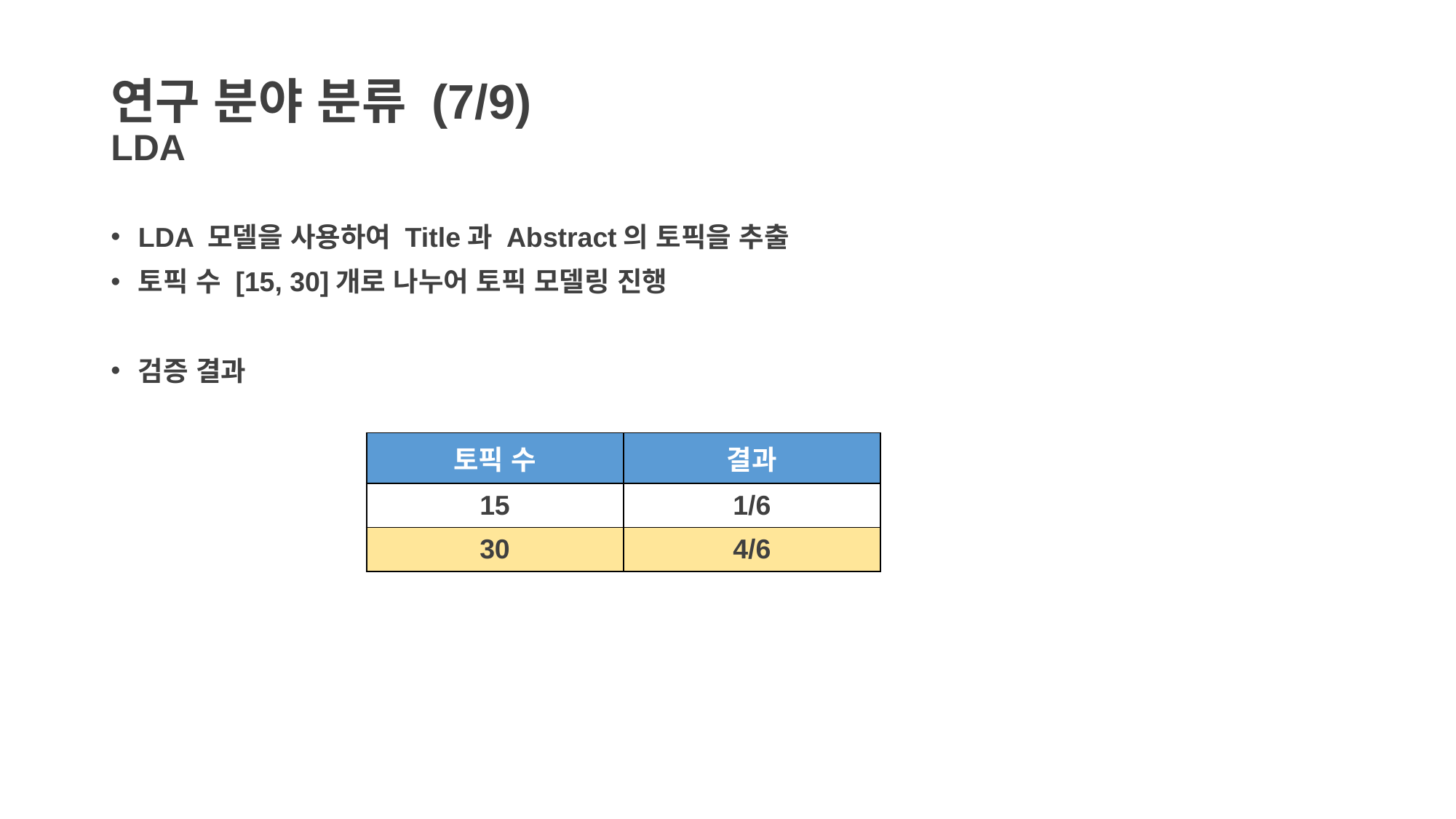

# 연구 분야 분류 (7/9) LDA
LDA 모델을 사용하여 Title과 Abstract의 토픽을 추출
토픽 수 [15, 30]개로 나누어 토픽 모델링 진행

검증 결과

| 토픽 수 | 결과 |
| --- | --- |
| 15 | 1/6 |
| 30 | 4/6 |